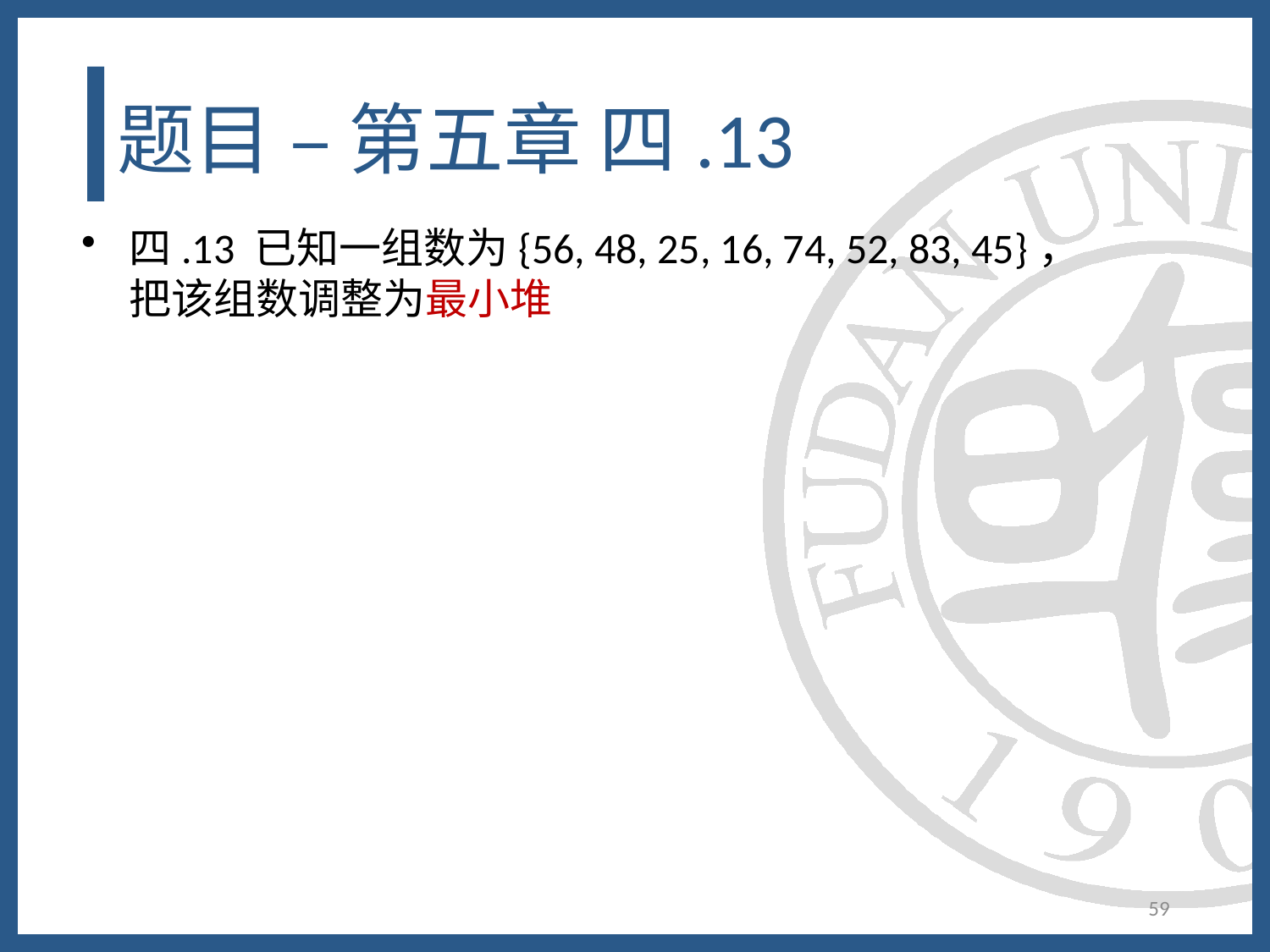

# 题目 – 第五章 四.13
四.13 已知一组数为{56, 48, 25, 16, 74, 52, 83, 45}，把该组数调整为最小堆
59